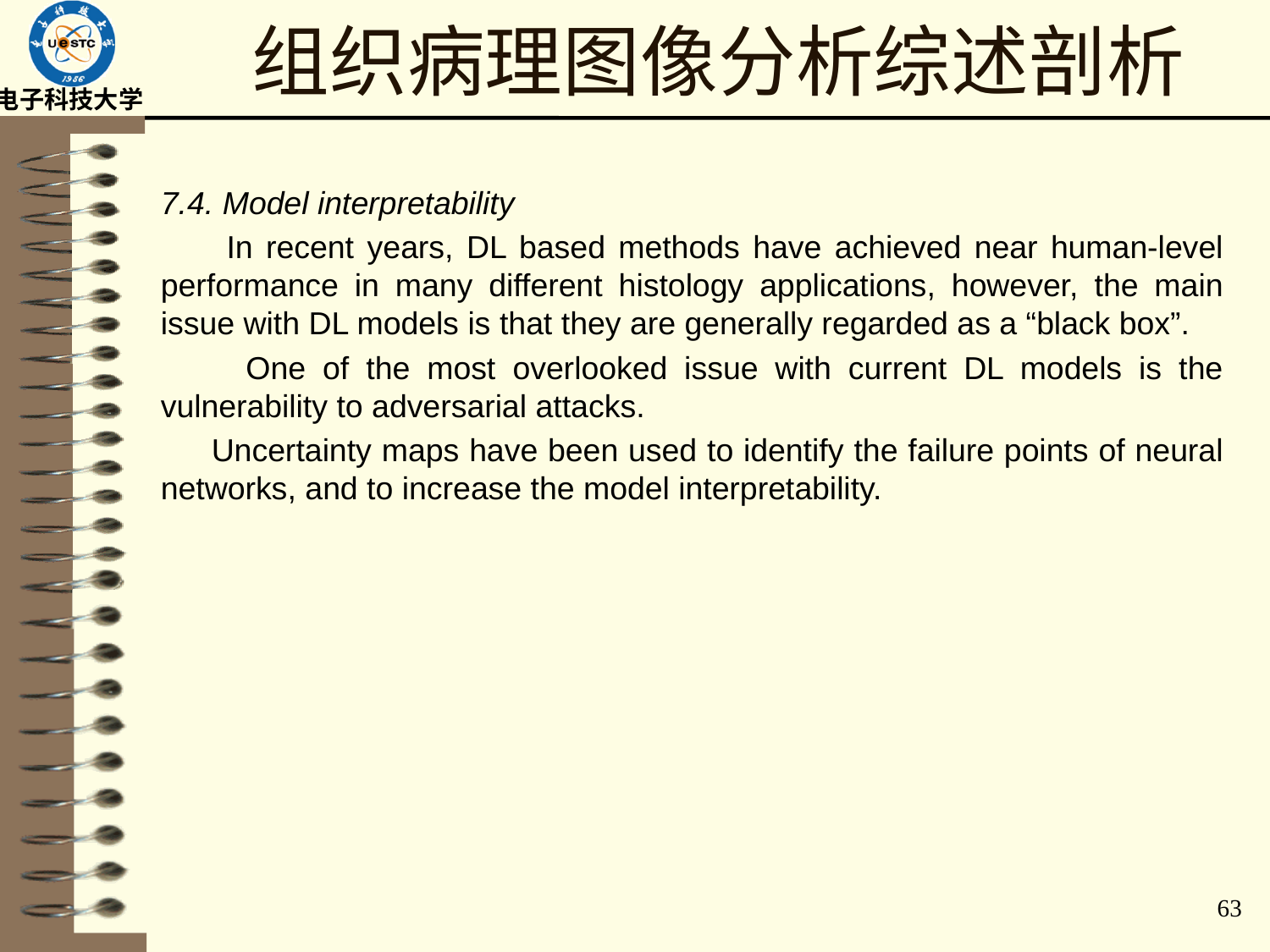

# 组织病理图像分析综述剖析
7.4. Model interpretability
     In recent years, DL based methods have achieved near human-level performance in many different histology applications, however, the main issue with DL models is that they are generally regarded as a “black box”.
     One of the most overlooked issue with current DL models is the vulnerability to adversarial attacks.
     Uncertainty maps have been used to identify the failure points of neural networks, and to increase the model interpretability.
63